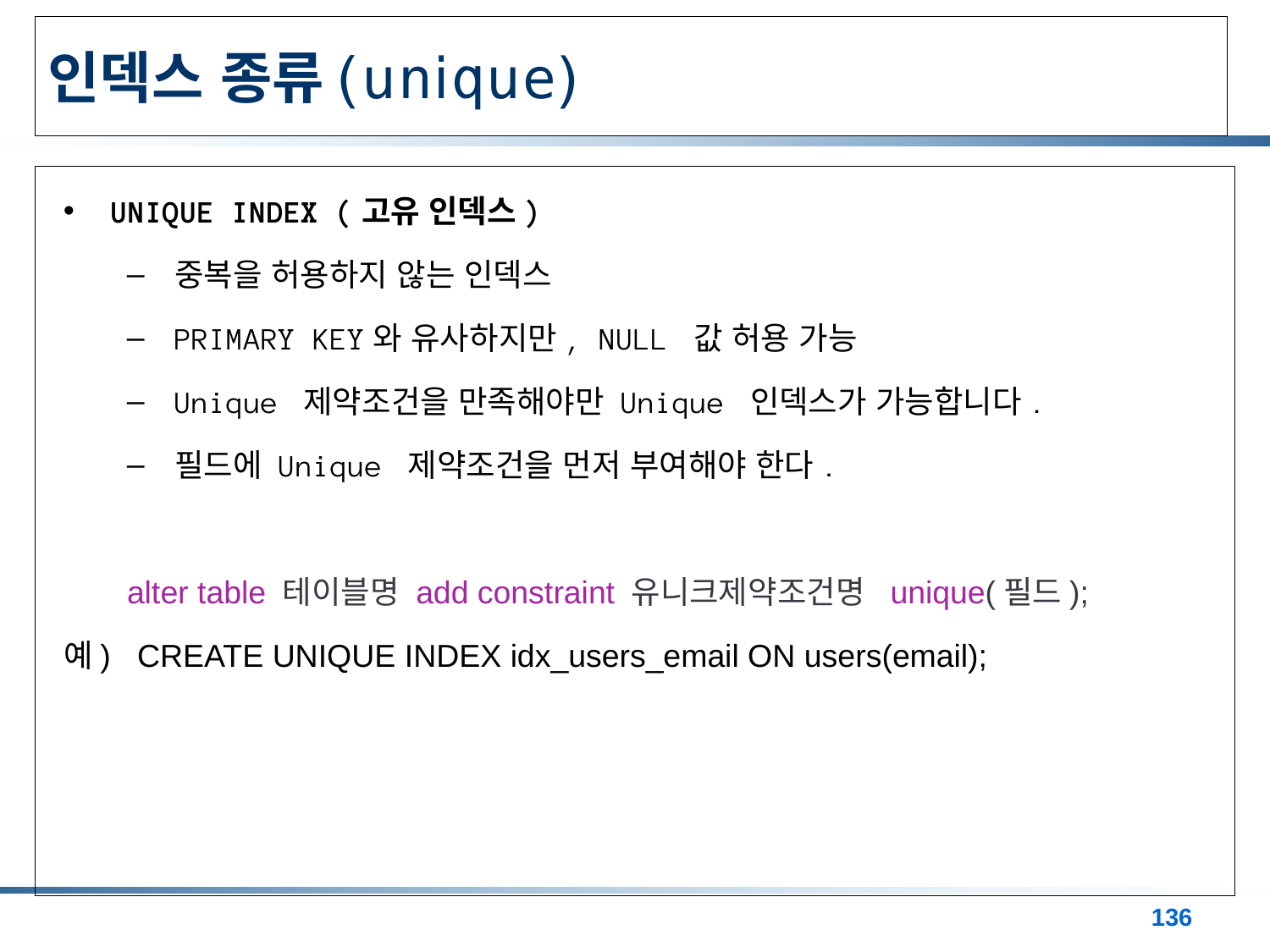

# 인덱스 종류(unique)
UNIQUE INDEX (고유 인덱스)
중복을 허용하지 않는 인덱스
PRIMARY KEY와 유사하지만, NULL 값 허용 가능
Unique 제약조건을 만족해야만 Unique 인덱스가 가능합니다.
필드에 Unique 제약조건을 먼저 부여해야 한다.

alter table 테이블명 add constraint 유니크제약조건명  unique(필드);
예)   CREATE UNIQUE INDEX idx_users_email ON users(email);